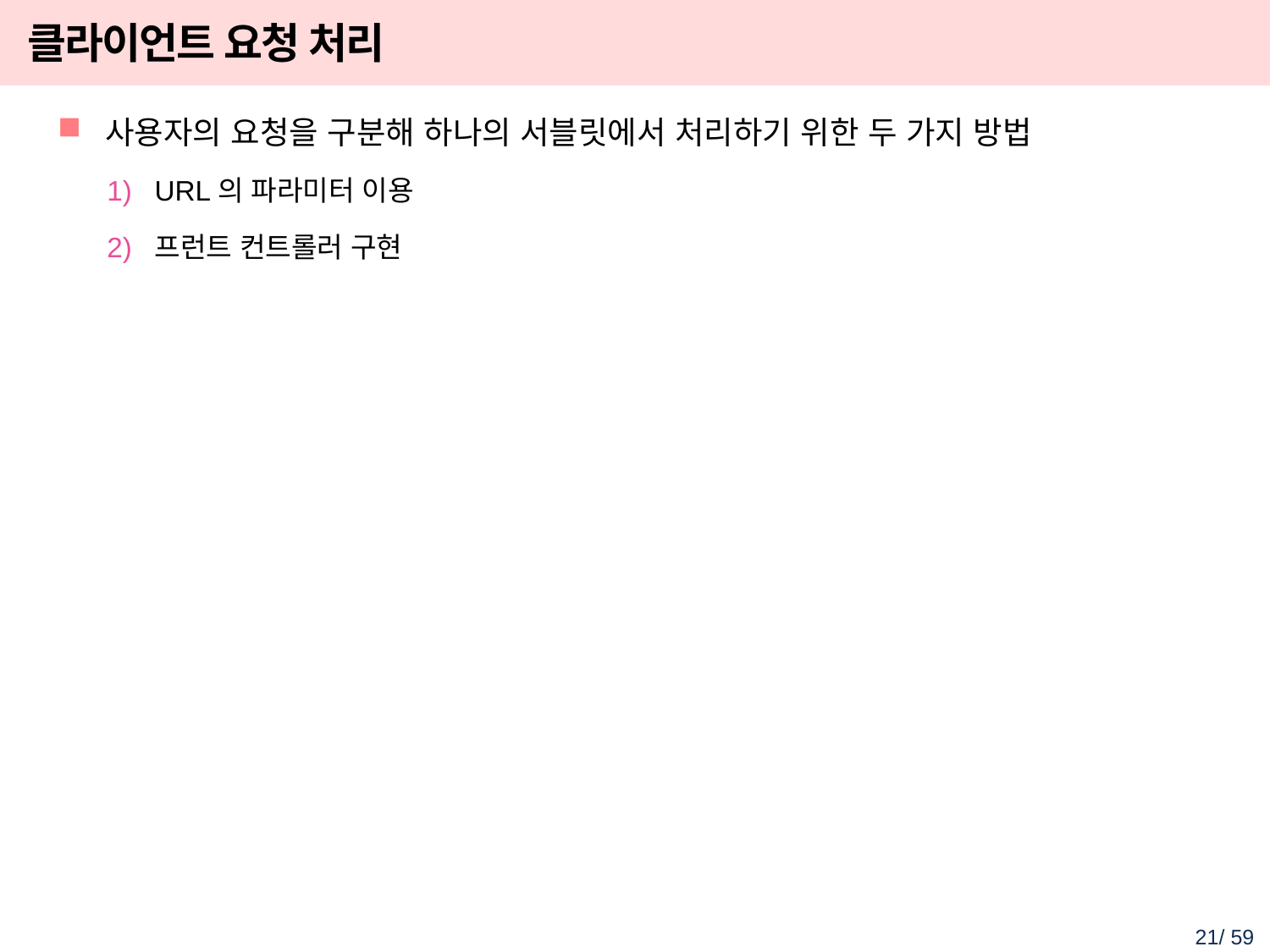

# 클라이언트 요청 처리
사용자의 요청을 구분해 하나의 서블릿에서 처리하기 위한 두 가지 방법
URL의 파라미터 이용
프런트 컨트롤러 구현